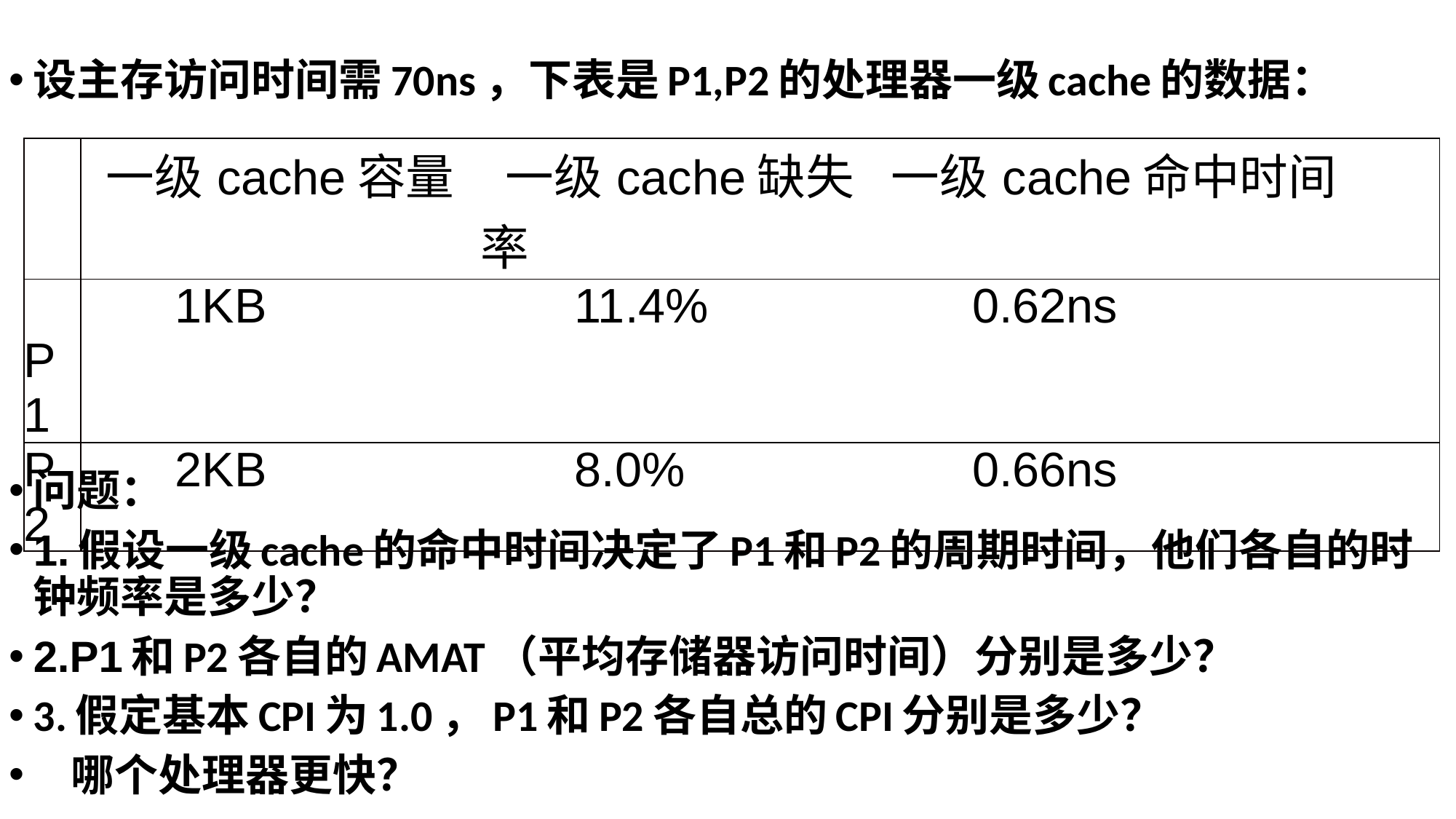

设主存访问时间需70ns，下表是P1,P2的处理器一级cache的数据：

问题：
1.假设一级cache的命中时间决定了P1和P2的周期时间，他们各自的时钟频率是多少？
2.P1和P2各自的AMAT（平均存储器访问时间）分别是多少？
3.假定基本CPI为1.0，P1和P2各自总的CPI分别是多少？
   哪个处理器更快？

|  | 一级cache容量 | 一级cache缺失率 | 一级cache命中时间 |
| --- | --- | --- | --- |
| P1 | 1KB | 11.4% | 0.62ns |
| P2 | 2KB | 8.0% | 0.66ns |